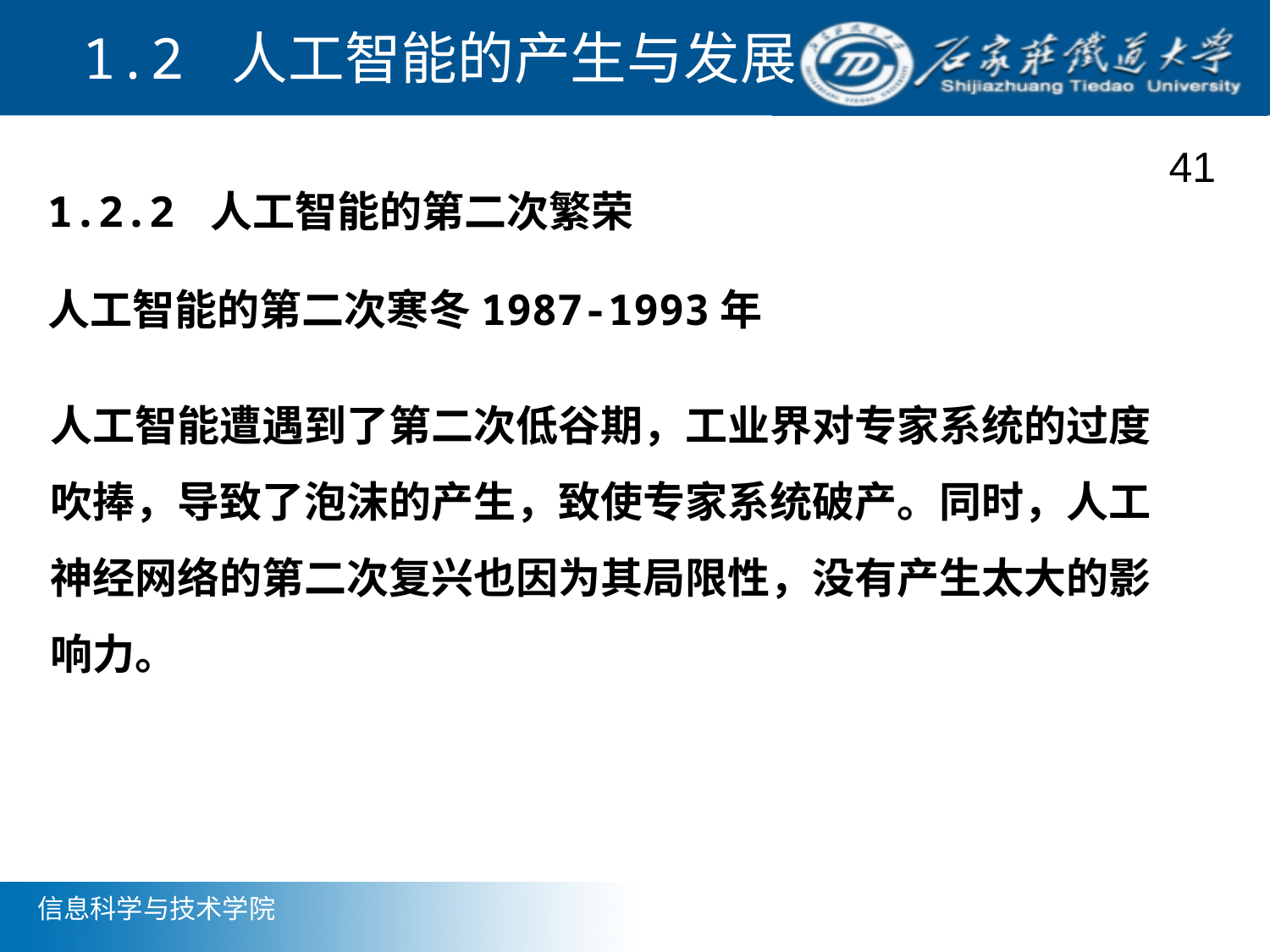

1.2 人工智能的产生与发展

41
1.2.2 人工智能的第二次繁荣
人工智能的第二次寒冬1987-1993年

人工智能遭遇到了第二次低谷期，工业界对专家系统的过度吹捧，导致了泡沫的产生，致使专家系统破产。同时，人工神经网络的第二次复兴也因为其局限性，没有产生太大的影响力。